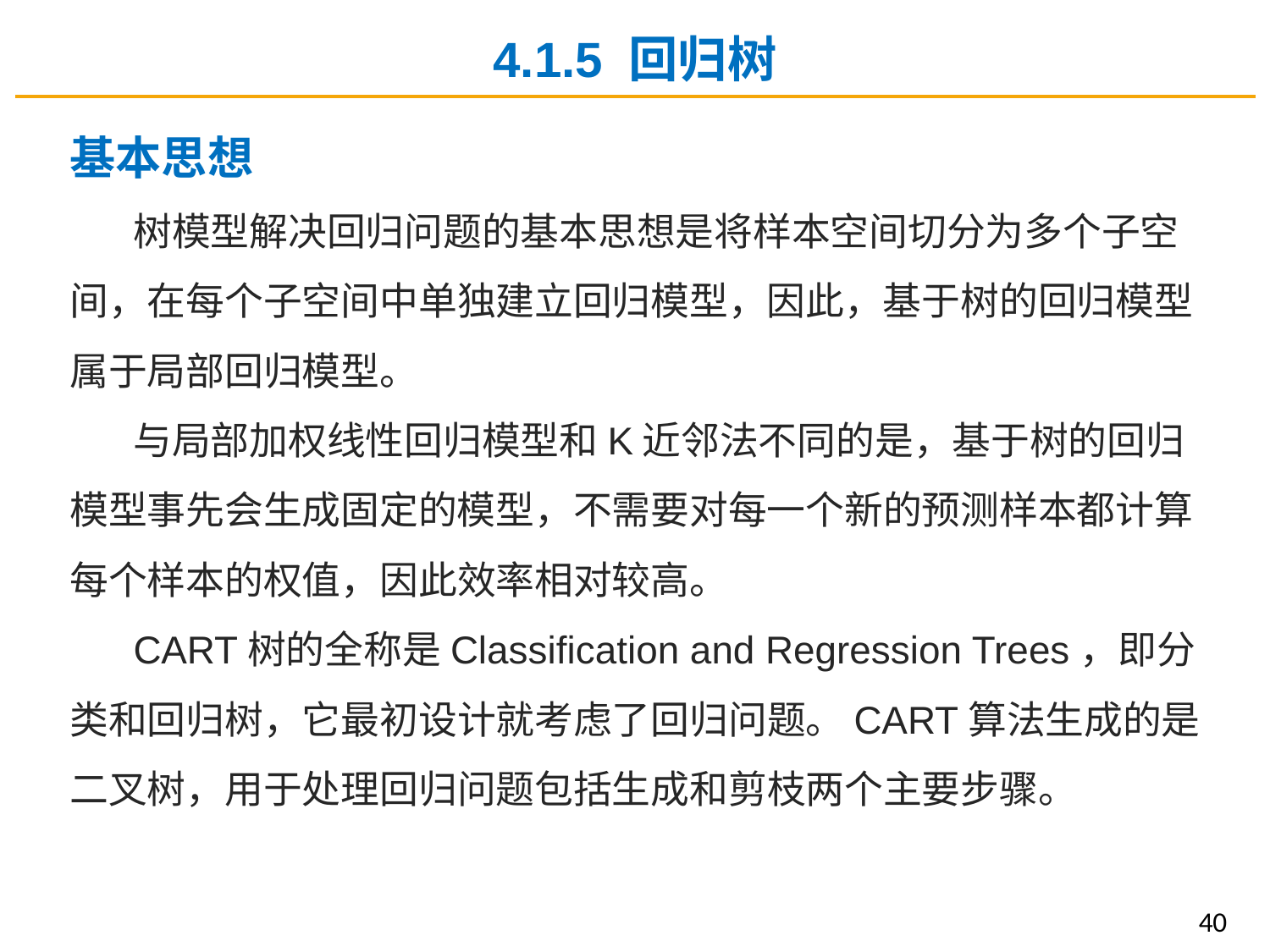

4.1.5 回归树
基本思想
树模型解决回归问题的基本思想是将样本空间切分为多个子空间，在每个子空间中单独建立回归模型，因此，基于树的回归模型属于局部回归模型。
与局部加权线性回归模型和K近邻法不同的是，基于树的回归模型事先会生成固定的模型，不需要对每一个新的预测样本都计算每个样本的权值，因此效率相对较高。
CART树的全称是Classification and Regression Trees，即分类和回归树，它最初设计就考虑了回归问题。CART算法生成的是二叉树，用于处理回归问题包括生成和剪枝两个主要步骤。
40